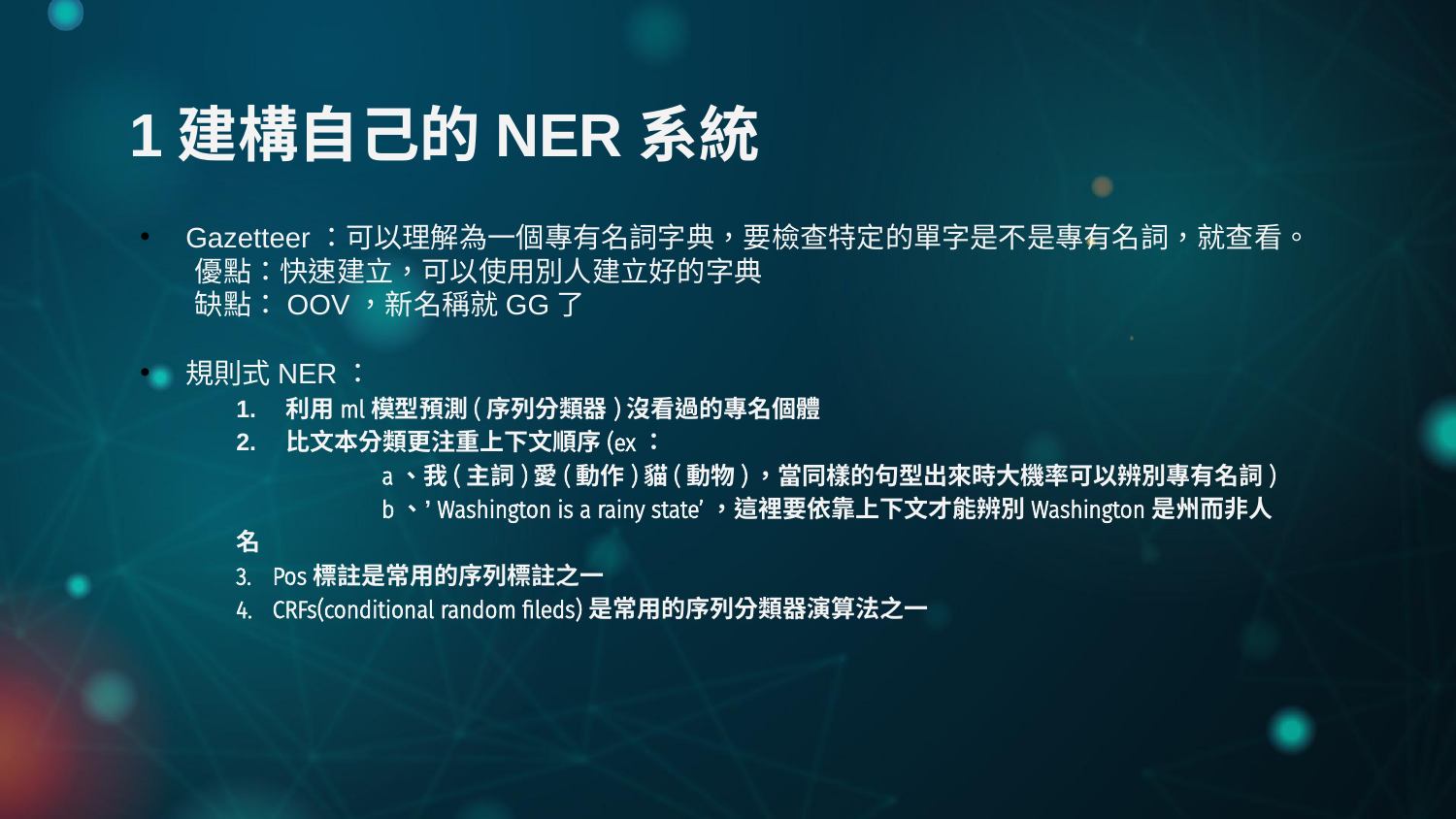

# 1建構自己的NER系統

Gazetteer：可以理解為一個專有名詞字典，要檢查特定的單字是不是專有名詞，就查看。
      優點：快速建立，可以使用別人建立好的字典
      缺點：OOV，新名稱就GG了

規則式NER：
利用ml模型預測(序列分類器)沒看過的專名個體
比文本分類更注重上下文順序(ex：
	a、我(主詞)愛(動作)貓(動物)，當同樣的句型出來時大機率可以辨別專有名詞)
	b、’Washington is a rainy state’，這裡要依靠上下文才能辨別Washington是州而非人名
Pos標註是常用的序列標註之一
CRFs(conditional random fileds)是常用的序列分類器演算法之一